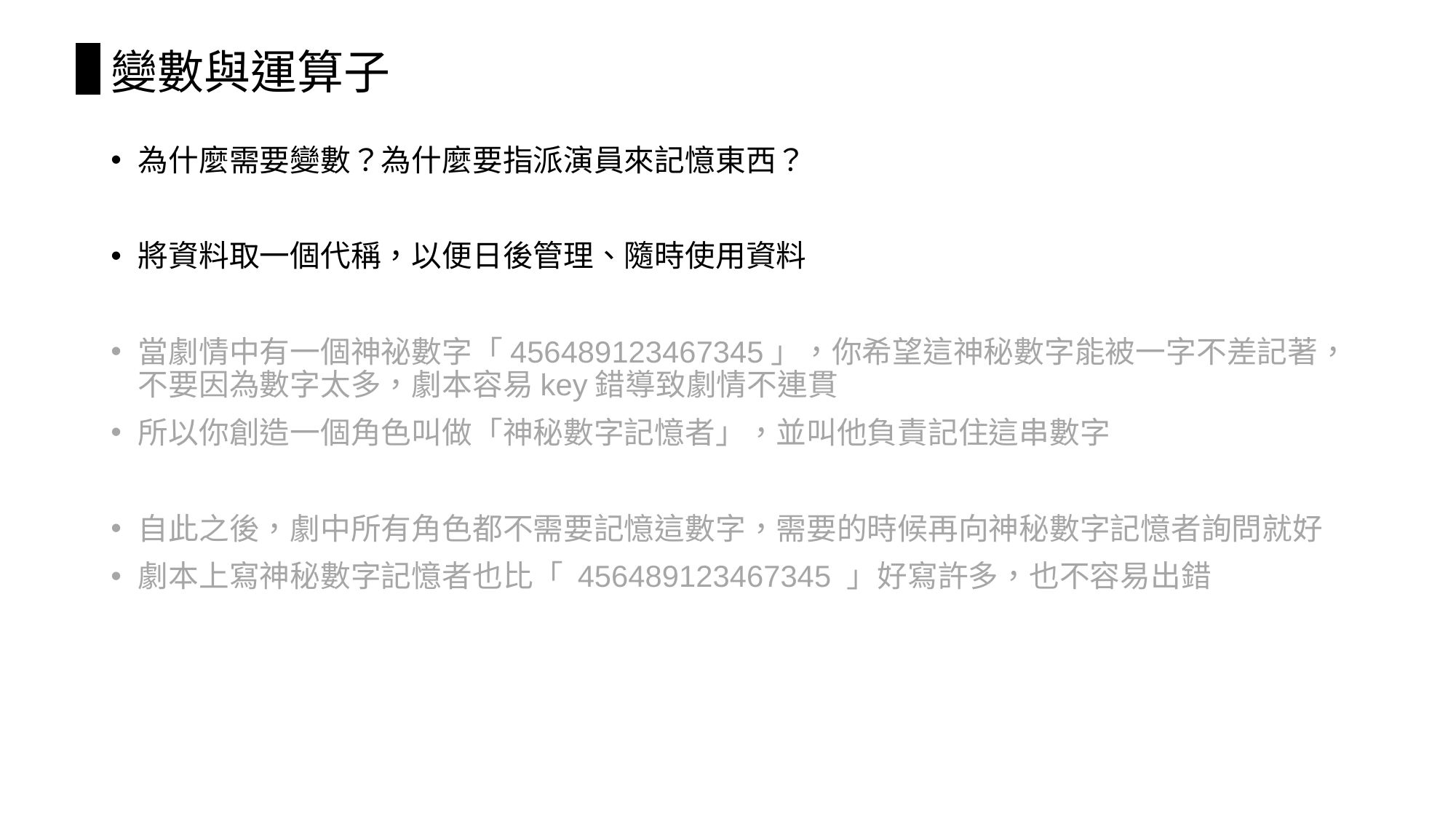

# 變數與運算子
為什麼需要變數？為什麼要指派演員來記憶東西？

將資料取一個代稱，以便日後管理、隨時使用資料

當劇情中有一個神祕數字「456489123467345」，你希望這神秘數字能被一字不差記著，不要因為數字太多，劇本容易key錯導致劇情不連貫
所以你創造一個角色叫做「神秘數字記憶者」，並叫他負責記住這串數字

自此之後，劇中所有角色都不需要記憶這數字，需要的時候再向神秘數字記憶者詢問就好
劇本上寫神秘數字記憶者也比「 456489123467345 」好寫許多，也不容易出錯